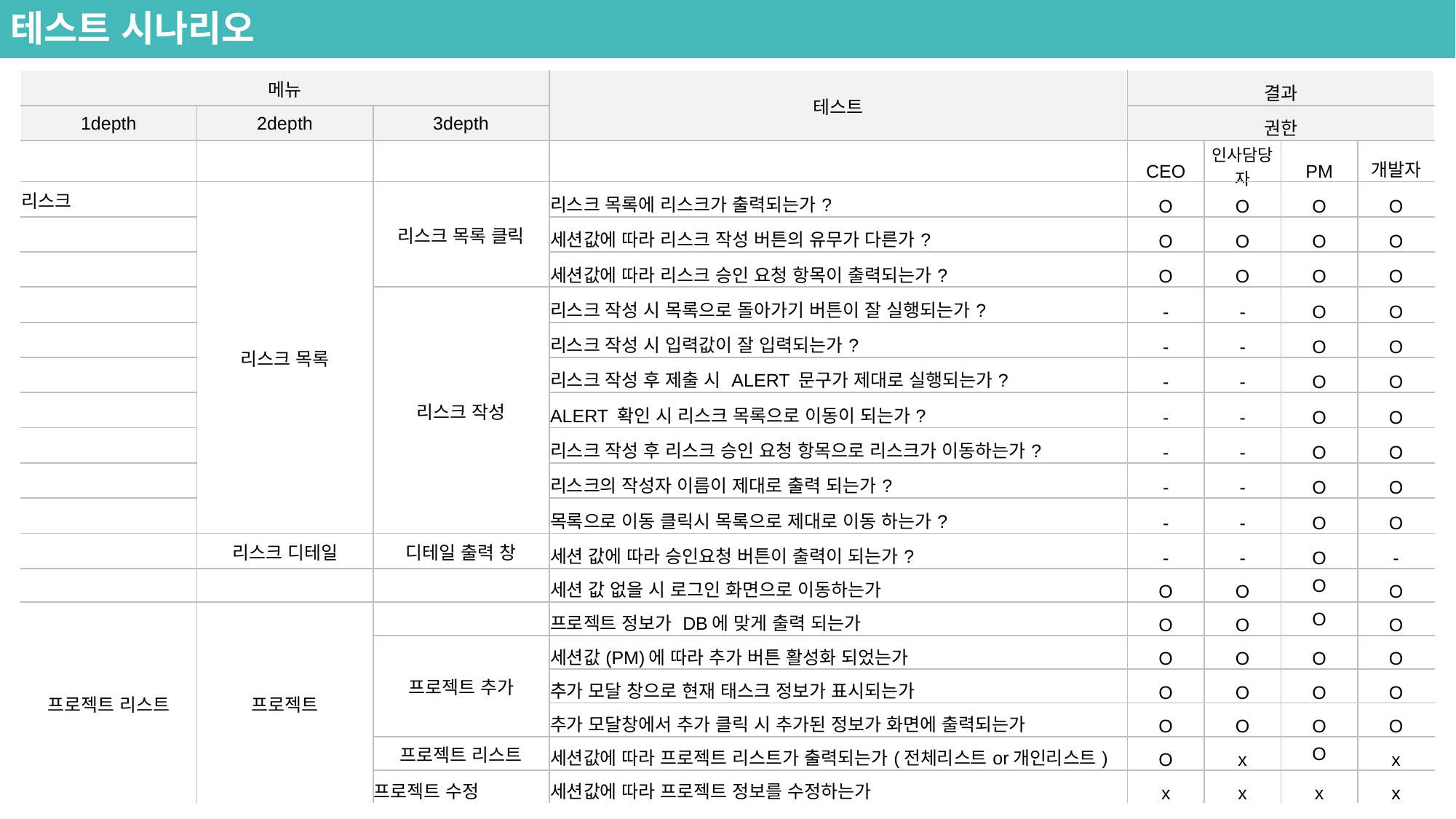

테스트 시나리오

| 메뉴 |  |  | 테스트 | 결과 |  |  |  |
| --- | --- | --- | --- | --- | --- | --- | --- |
| 1depth | 2depth | 3depth |  | 권한 |  |  |  |
|  |  |  |  | CEO | 인사담당자 | PM | 개발자 |
| 리스크 | 리스크 목록 | 리스크 목록 클릭 | 리스크 목록에 리스크가 출력되는가? | O | O | O | O |
|  |  |  | 세션값에 따라 리스크 작성 버튼의 유무가 다른가? | O | O | O | O |
|  |  |  | 세션값에 따라 리스크 승인 요청 항목이 출력되는가? | O | O | O | O |
|  |  | 리스크 작성 | 리스크 작성 시 목록으로 돌아가기 버튼이 잘 실행되는가? | - | - | O | O |
|  |  |  | 리스크 작성 시 입력값이 잘 입력되는가? | - | - | O | O |
|  |  |  | 리스크 작성 후 제출 시 ALERT 문구가 제대로 실행되는가? | - | - | O | O |
|  |  |  | ALERT 확인 시 리스크 목록으로 이동이 되는가? | - | - | O | O |
|  |  |  | 리스크 작성 후 리스크 승인 요청 항목으로 리스크가 이동하는가? | - | - | O | O |
|  |  |  | 리스크의 작성자 이름이 제대로 출력 되는가? | - | - | O | O |
|  |  |  | 목록으로 이동 클릭시 목록으로 제대로 이동 하는가? | - | - | O | O |
|  | 리스크 디테일 | 디테일 출력 창 | 세션 값에 따라 승인요청 버튼이 출력이 되는가? | - | - | O | - |
|  |  |  | 세션 값 없을 시 로그인 화면으로 이동하는가 | O | O | O | O |
| 프로젝트 리스트 | 프로젝트 |  | 프로젝트 정보가 DB에 맞게 출력 되는가 | O | O | O | O |
|  |  | 프로젝트 추가 | 세션값(PM)에 따라 추가 버튼 활성화 되었는가 | O | O | O | O |
|  |  |  | 추가 모달 창으로 현재 태스크 정보가 표시되는가 | O | O | O | O |
|  |  |  | 추가 모달창에서 추가 클릭 시 추가된 정보가 화면에 출력되는가 | O | O | O | O |
|  |  | 프로젝트 리스트 | 세션값에 따라 프로젝트 리스트가 출력되는가(전체리스트or개인리스트) | O | x | O | x |
|  |  | 프로젝트 수정 | 세션값에 따라 프로젝트 정보를 수정하는가 | x | x | x | x |